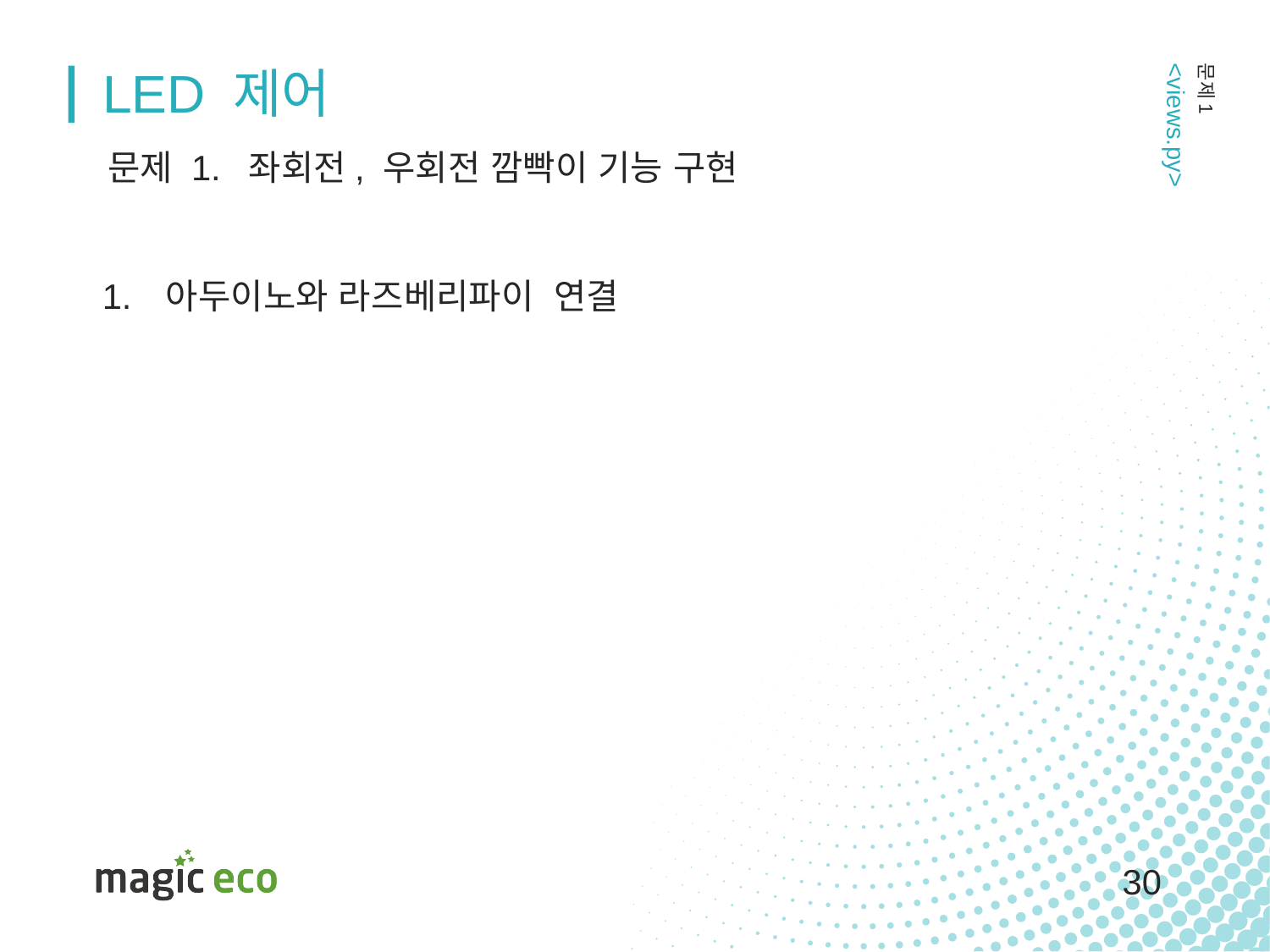

# LED 제어
문제 1.  좌회전, 우회전 깜빡이 기능 구현

아두이노와 라즈베리파이  연결

<views.py>
문제1